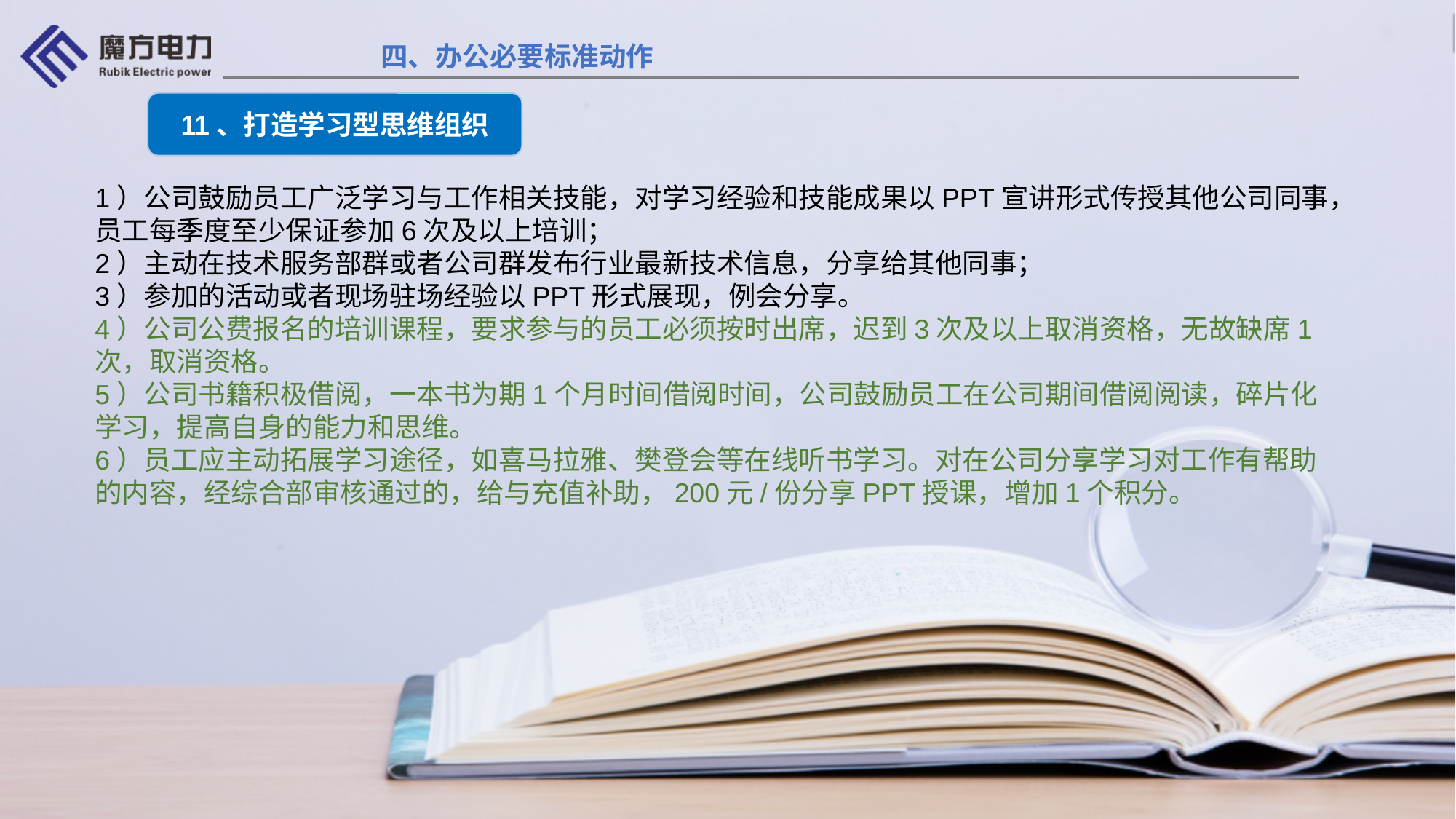

四、办公必要标准动作
11、打造学习型思维组织
1）公司鼓励员工广泛学习与工作相关技能，对学习经验和技能成果以PPT宣讲形式传授其他公司同事，员工每季度至少保证参加6次及以上培训；
2）主动在技术服务部群或者公司群发布行业最新技术信息，分享给其他同事；
3）参加的活动或者现场驻场经验以PPT形式展现，例会分享。
4）公司公费报名的培训课程，要求参与的员工必须按时出席，迟到3次及以上取消资格，无故缺席1次，取消资格。
5）公司书籍积极借阅，一本书为期1个月时间借阅时间，公司鼓励员工在公司期间借阅阅读，碎片化学习，提高自身的能力和思维。
6）员工应主动拓展学习途径，如喜马拉雅、樊登会等在线听书学习。对在公司分享学习对工作有帮助的内容，经综合部审核通过的，给与充值补助，200元/份分享PPT授课，增加1个积分。